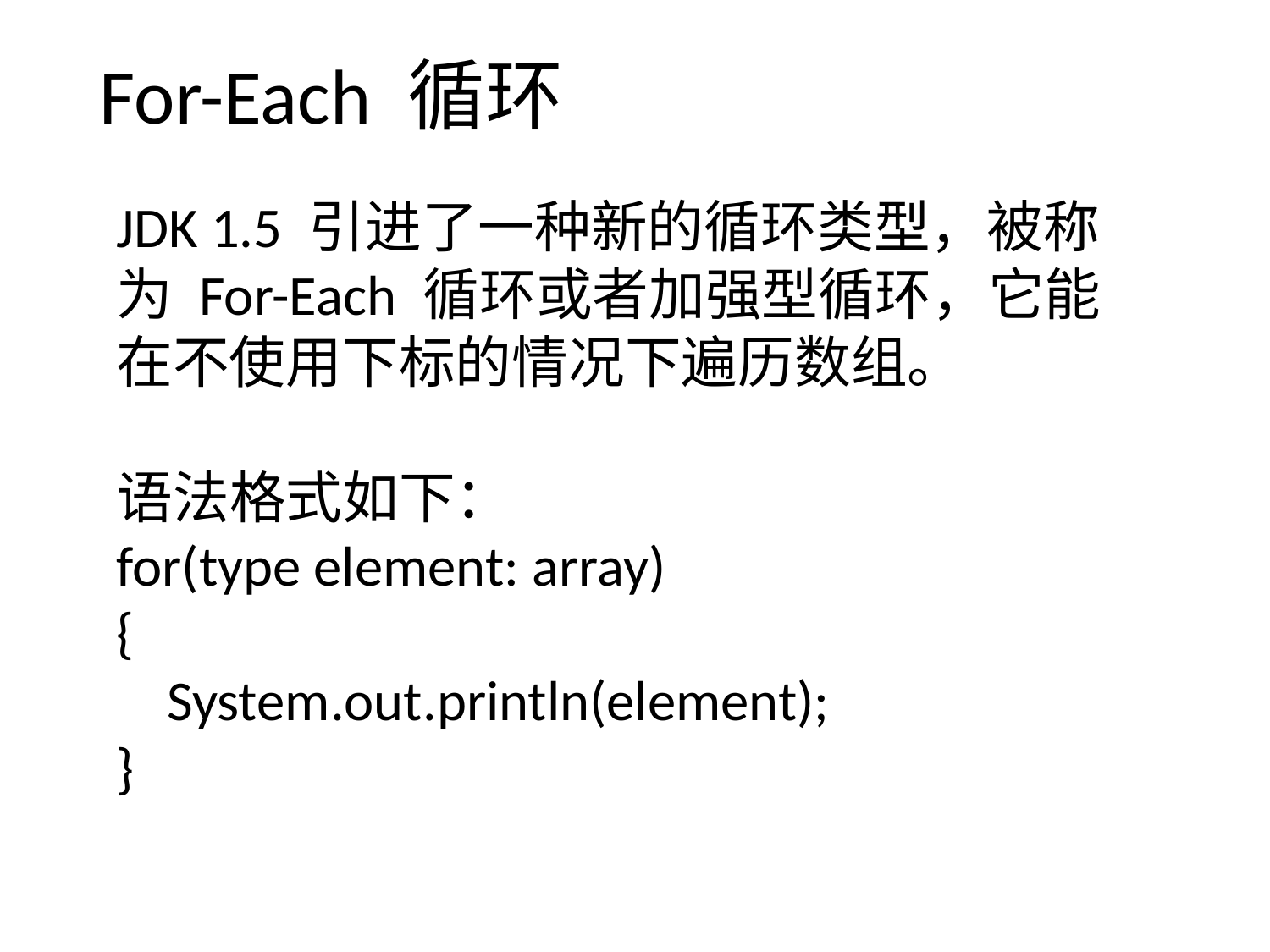

For-Each 循环
JDK 1.5 引进了一种新的循环类型，被称为 For-Each 循环或者加强型循环，它能在不使用下标的情况下遍历数组。

语法格式如下：
for(type element: array)
{
    System.out.println(element);
}